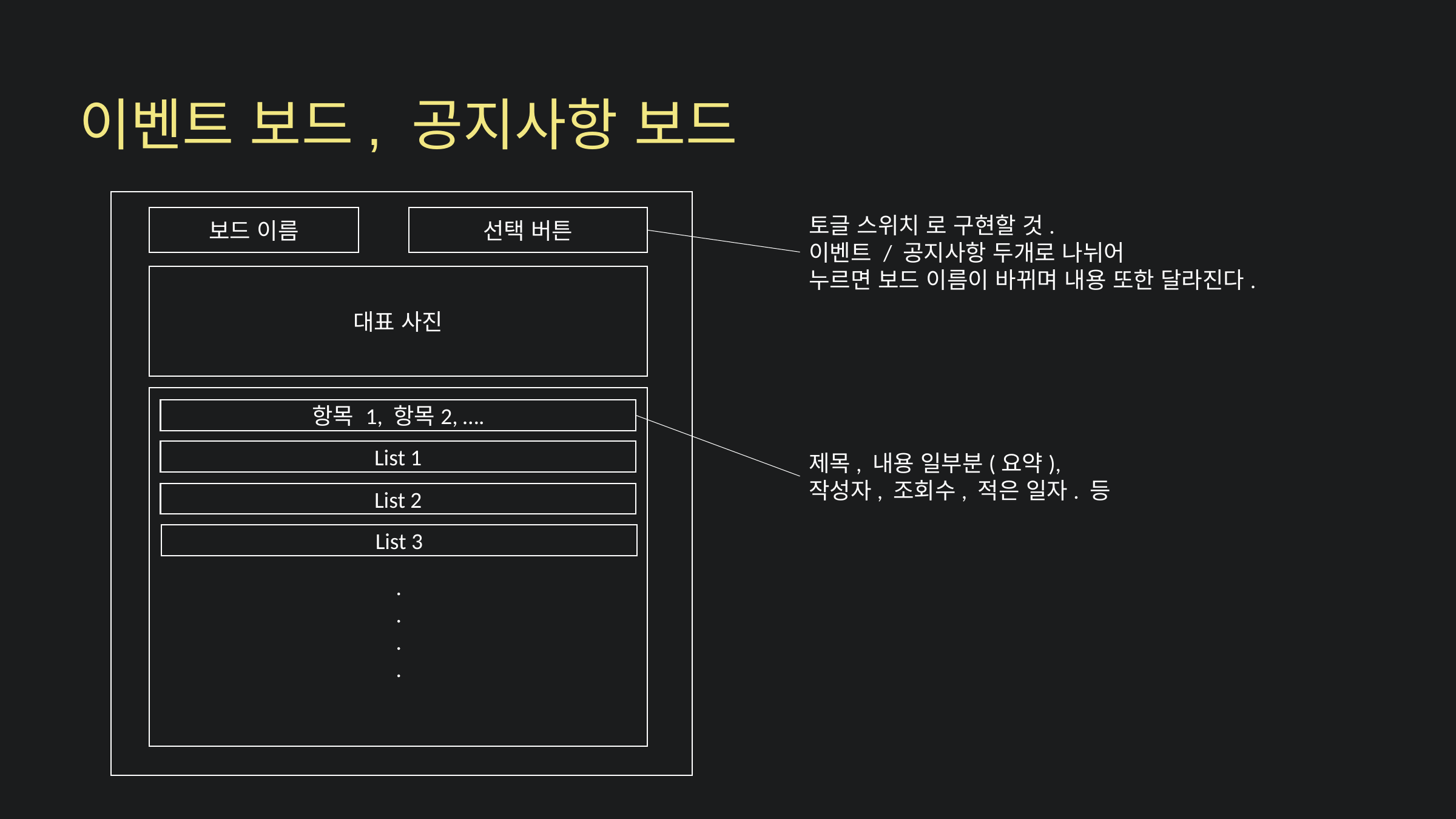

이벤트 보드, 공지사항 보드

토글 스위치 로 구현할 것.
이벤트 / 공지사항 두개로 나뉘어
누르면 보드 이름이 바뀌며 내용 또한 달라진다.
보드 이름
선택 버튼
대표 사진

항목 1, 항목2, ….
List 1
제목, 내용 일부분(요약),
작성자, 조회수, 적은 일자. 등
List 2
List 3
.
.
.
.